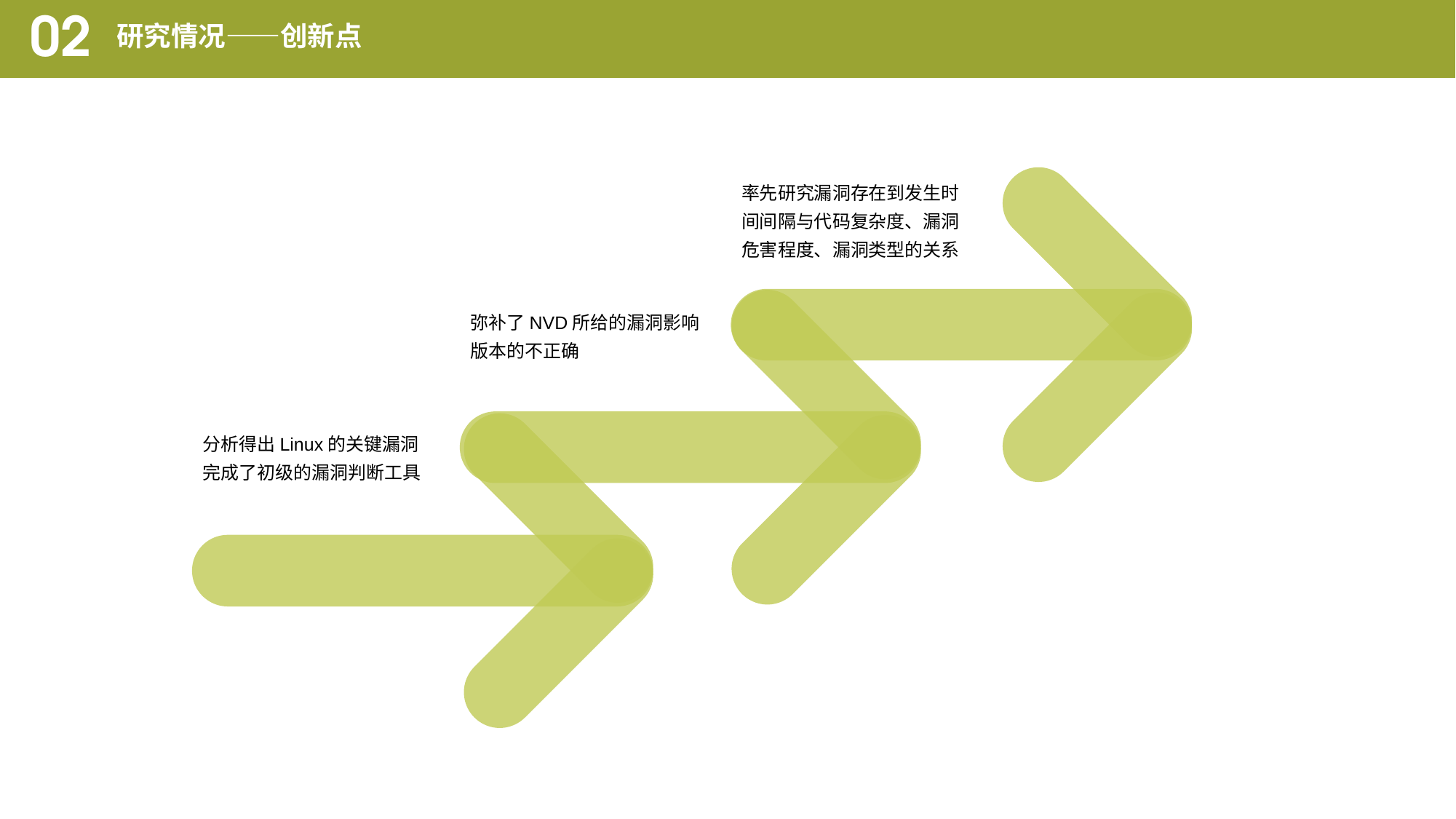

02
研究情况——创新点

率先研究漏洞存在到发生时间间隔与代码复杂度、漏洞危害程度、漏洞类型的关系

弥补了NVD所给的漏洞影响版本的不正确

分析得出Linux的关键漏洞
完成了初级的漏洞判断工具